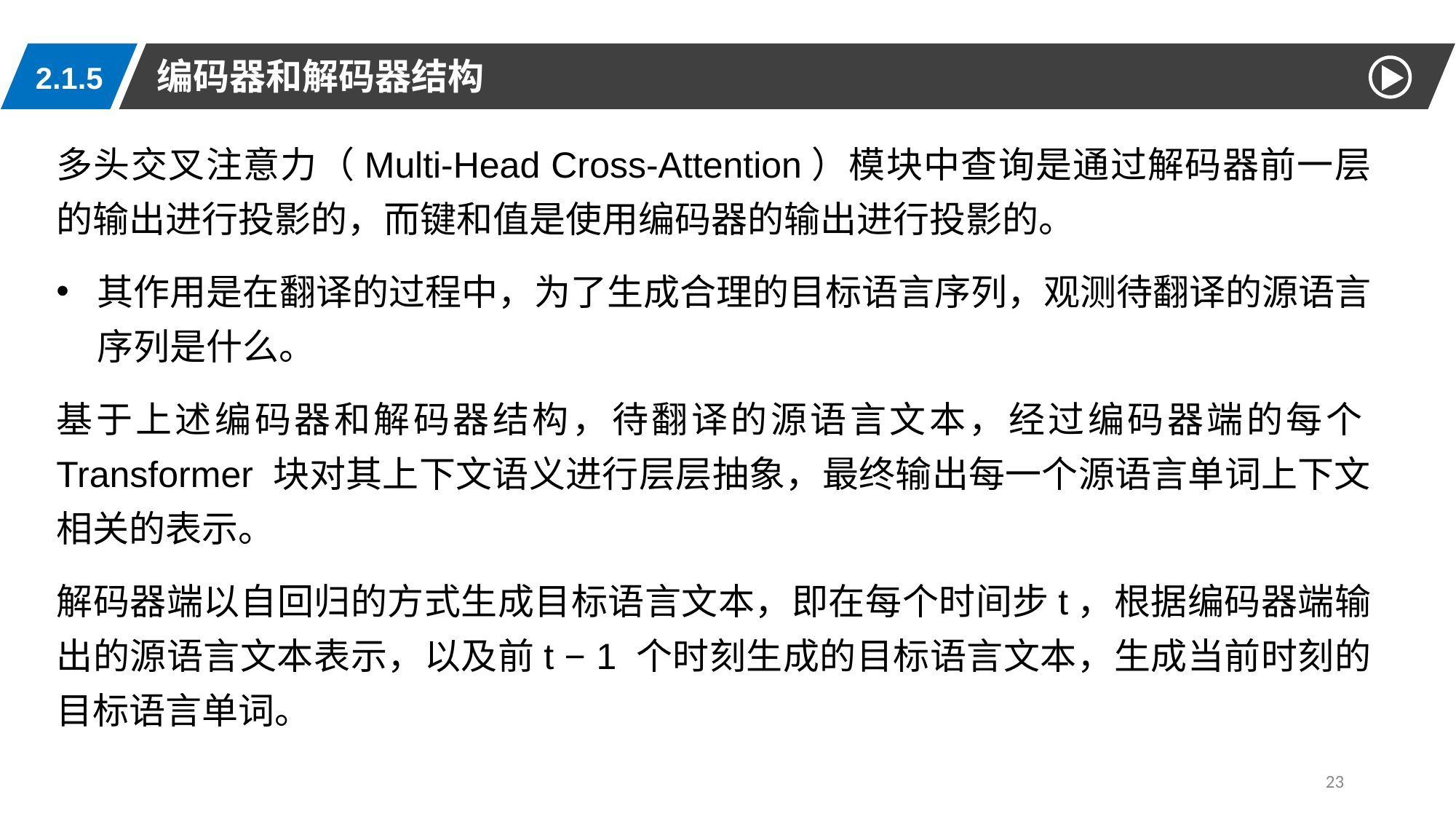

编码器和解码器结构
2.1.5

多头交叉注意力（Multi-Head Cross-Attention）模块中查询是通过解码器前一层的输出进行投影的，而键和值是使用编码器的输出进行投影的。
其作用是在翻译的过程中，为了生成合理的目标语言序列，观测待翻译的源语言序列是什么。
基于上述编码器和解码器结构，待翻译的源语言文本，经过编码器端的每个Transformer 块对其上下文语义进行层层抽象，最终输出每一个源语言单词上下文相关的表示。
解码器端以自回归的方式生成目标语言文本，即在每个时间步t，根据编码器端输出的源语言文本表示，以及前t − 1 个时刻生成的目标语言文本，生成当前时刻的目标语言单词。
23